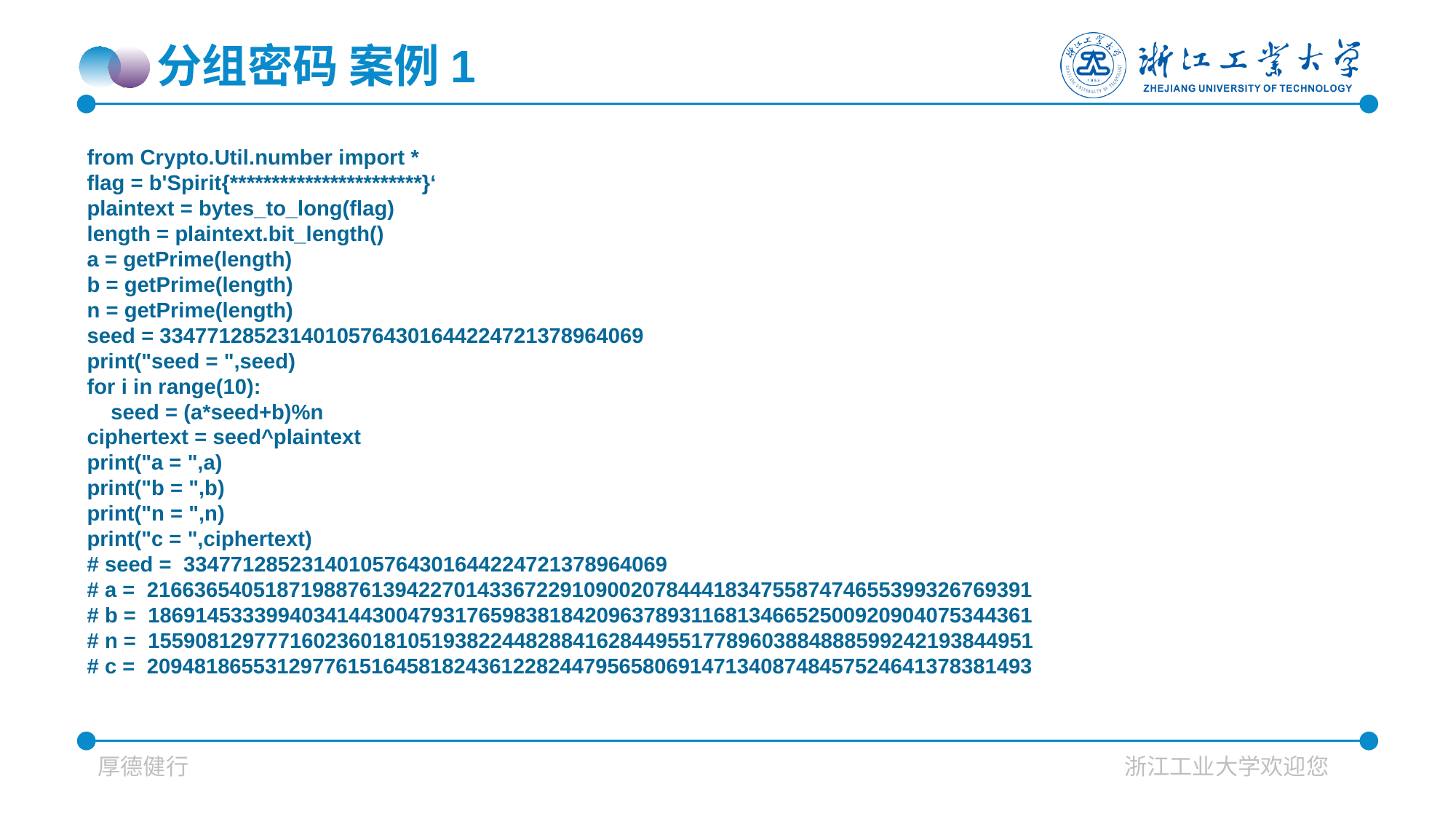

分组密码 案例1

from Crypto.Util.number import *
flag = b'Spirit{***********************}‘
plaintext = bytes_to_long(flag)
length = plaintext.bit_length()
a = getPrime(length)
b = getPrime(length)
n = getPrime(length)
seed = 33477128523140105764301644224721378964069
print("seed = ",seed)
for i in range(10):
    seed = (a*seed+b)%n
ciphertext = seed^plaintext
print("a = ",a)
print("b = ",b)
print("n = ",n)
print("c = ",ciphertext)
# seed =  33477128523140105764301644224721378964069
# a =  216636540518719887613942270143367229109002078444183475587474655399326769391
# b =  186914533399403414430047931765983818420963789311681346652500920904075344361
# n =  155908129777160236018105193822448288416284495517789603884888599242193844951
# c =  209481865531297761516458182436122824479565806914713408748457524641378381493